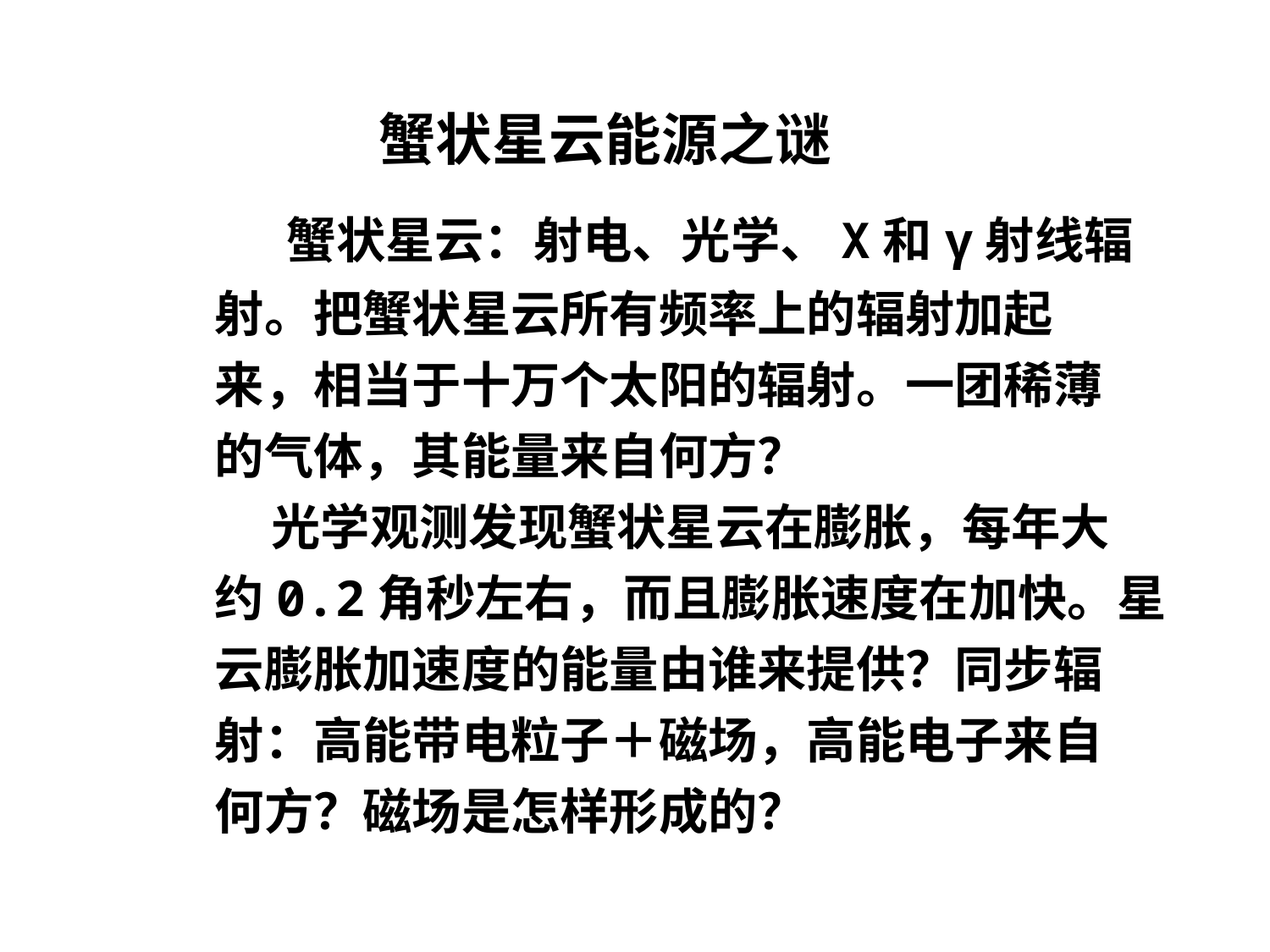

蟹状星云能源之谜
    蟹状星云：射电、光学、X和γ射线辐
射。把蟹状星云所有频率上的辐射加起
来，相当于十万个太阳的辐射。一团稀薄
的气体，其能量来自何方？
    光学观测发现蟹状星云在膨胀，每年大
约0.2角秒左右，而且膨胀速度在加快。星
云膨胀加速度的能量由谁来提供？同步辐
射：高能带电粒子＋磁场，高能电子来自
何方？磁场是怎样形成的？